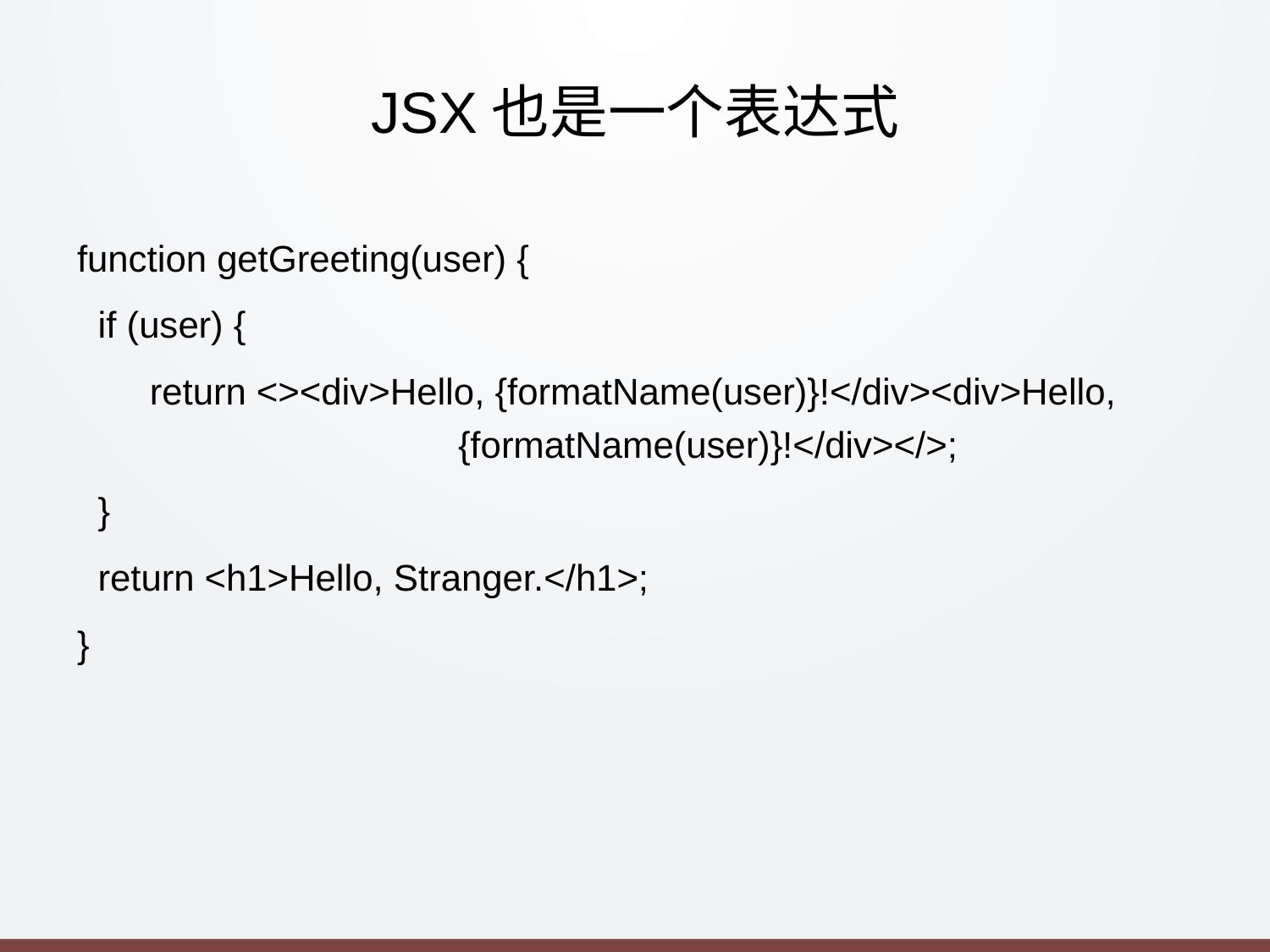

# JSX也是一个表达式
function getGreeting(user) {
  if (user) {
       return <><div>Hello, {formatName(user)}!</div><div>Hello, 			{formatName(user)}!</div></>;
  }
  return <h1>Hello, Stranger.</h1>;
}